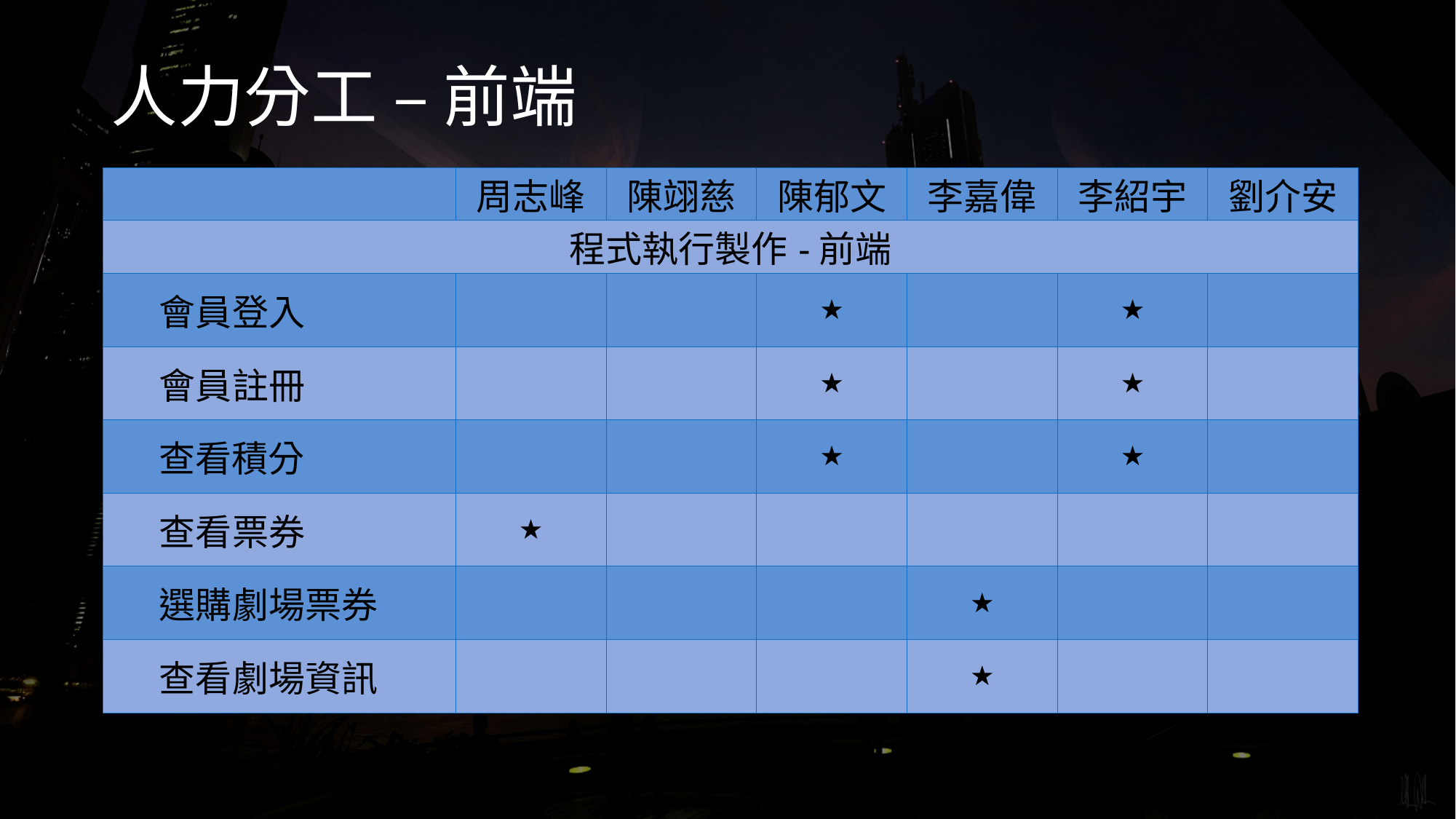

# 人力分工 – 前端
|  | 周志峰 | 陳翊慈 | 陳郁文 | 李嘉偉 | 李紹宇 | 劉介安 |
| --- | --- | --- | --- | --- | --- | --- |
| 程式執行製作-前端 |  |  |  |  |  |  |
| 會員登入 |  |  | ★ |  | ★ |  |
| 會員註冊 |  |  | ★ |  | ★ |  |
| 查看積分 |  |  | ★ |  | ★ |  |
| 查看票券 | ★ |  |  |  |  |  |
| 選購劇場票券 |  |  |  | ★ |  |  |
| 查看劇場資訊 |  |  |  | ★ |  |  |